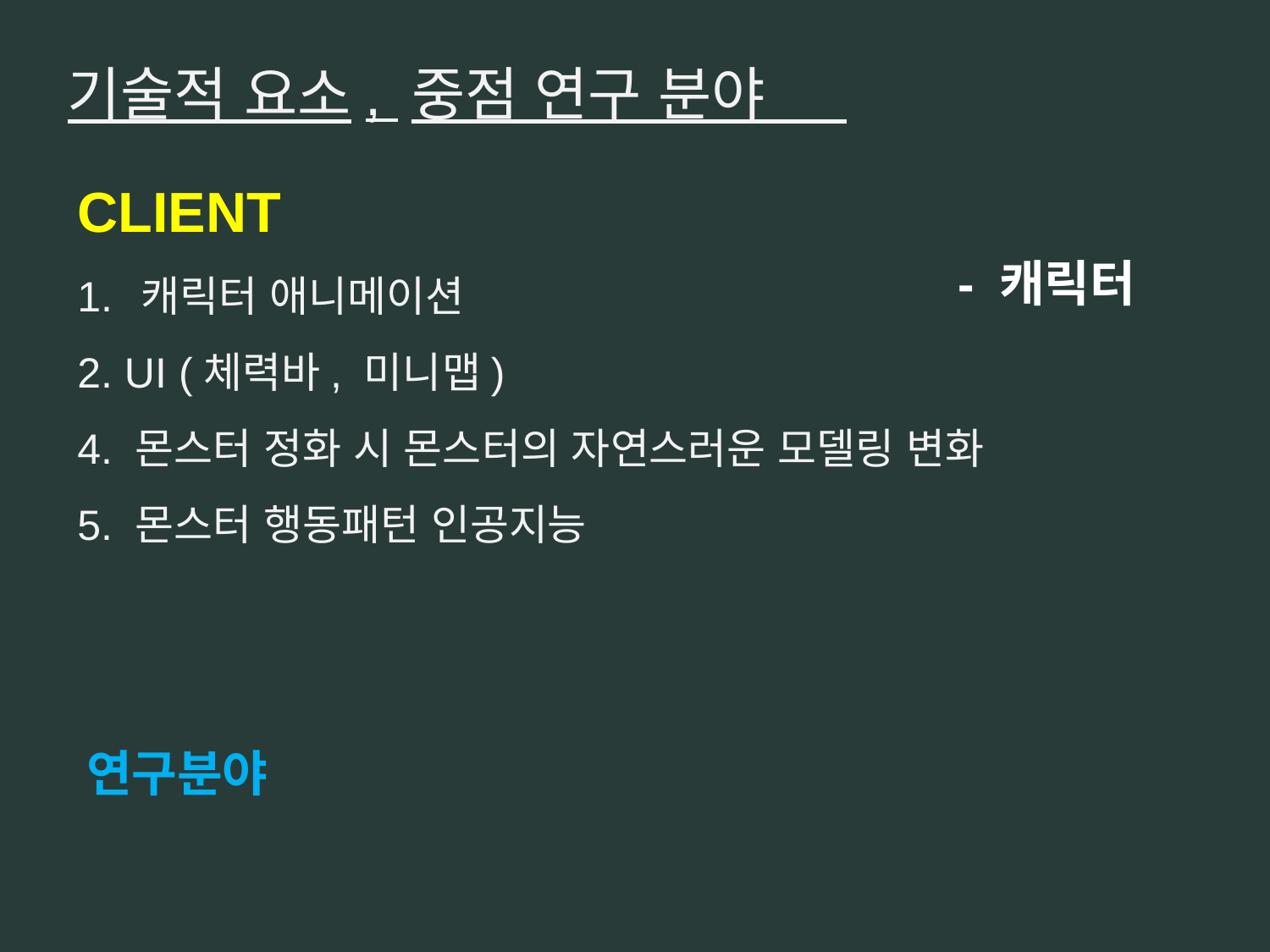

기술적 요소, 중점 연구 분야
CLIENT
캐릭터 애니메이션
2. UI (체력바, 미니맵)
4. 몬스터 정화 시 몬스터의 자연스러운 모델링 변화
5. 몬스터 행동패턴 인공지능

- 캐릭터
연구분야